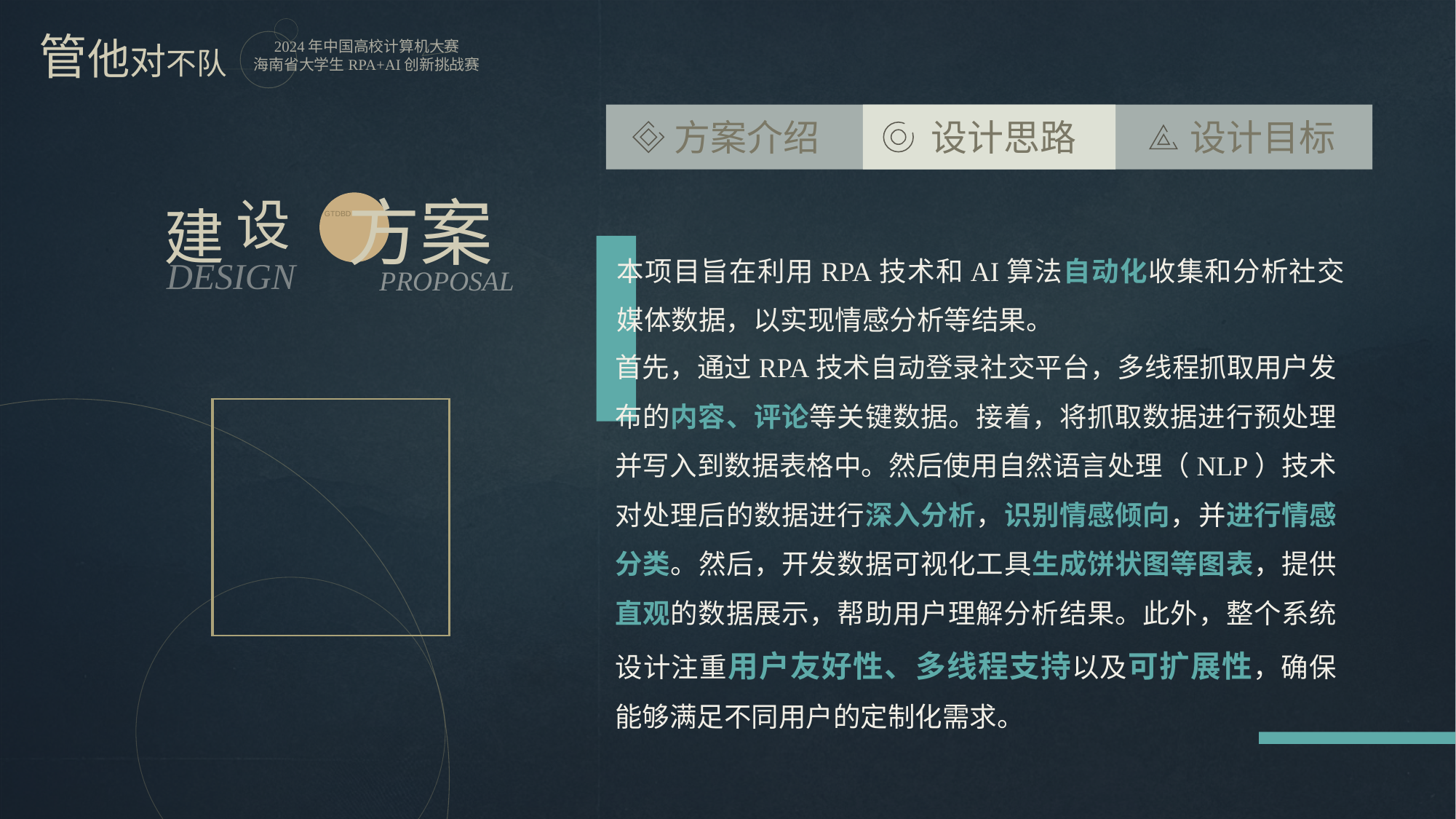

方案介绍
设计思路
设计目标

方案
设
建

GTDBD
本项目旨在利用RPA技术和AI算法自动化收集和分析社交媒体数据，以实现情感分析等结果。

DESIGN
PROPOSAL
首先，通过RPA技术自动登录社交平台，多线程抓取用户发布的内容、评论等关键数据。接着，将抓取数据进行预处理并写入到数据表格中。然后使用自然语言处理（NLP）技术对处理后的数据进行深入分析，识别情感倾向，并进行情感分类。然后，开发数据可视化工具生成饼状图等图表，提供直观的数据展示，帮助用户理解分析结果。此外，整个系统设计注重用户友好性、多线程支持以及可扩展性，确保能够满足不同用户的定制化需求。